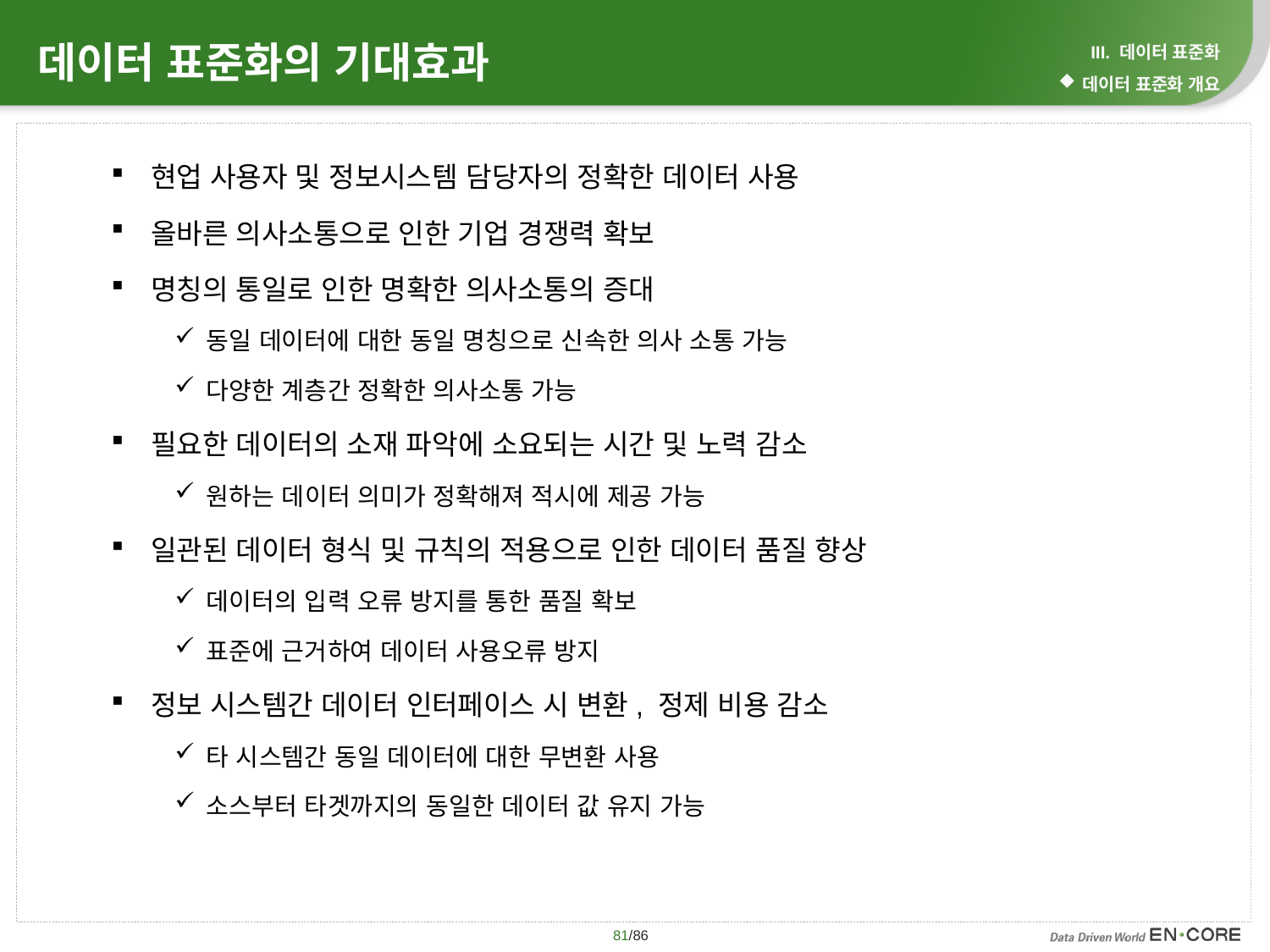

# 데이터 표준화의 기대효과
III. 데이터 표준화
데이터 표준화 개요
현업 사용자 및 정보시스템 담당자의 정확한 데이터 사용
올바른 의사소통으로 인한 기업 경쟁력 확보
명칭의 통일로 인한 명확한 의사소통의 증대
동일 데이터에 대한 동일 명칭으로 신속한 의사 소통 가능
다양한 계층간 정확한 의사소통 가능
필요한 데이터의 소재 파악에 소요되는 시간 및 노력 감소
원하는 데이터 의미가 정확해져 적시에 제공 가능
일관된 데이터 형식 및 규칙의 적용으로 인한 데이터 품질 향상
데이터의 입력 오류 방지를 통한 품질 확보
표준에 근거하여 데이터 사용오류 방지
정보 시스템간 데이터 인터페이스 시 변환, 정제 비용 감소
타 시스템간 동일 데이터에 대한 무변환 사용
소스부터 타겟까지의 동일한 데이터 값 유지 가능